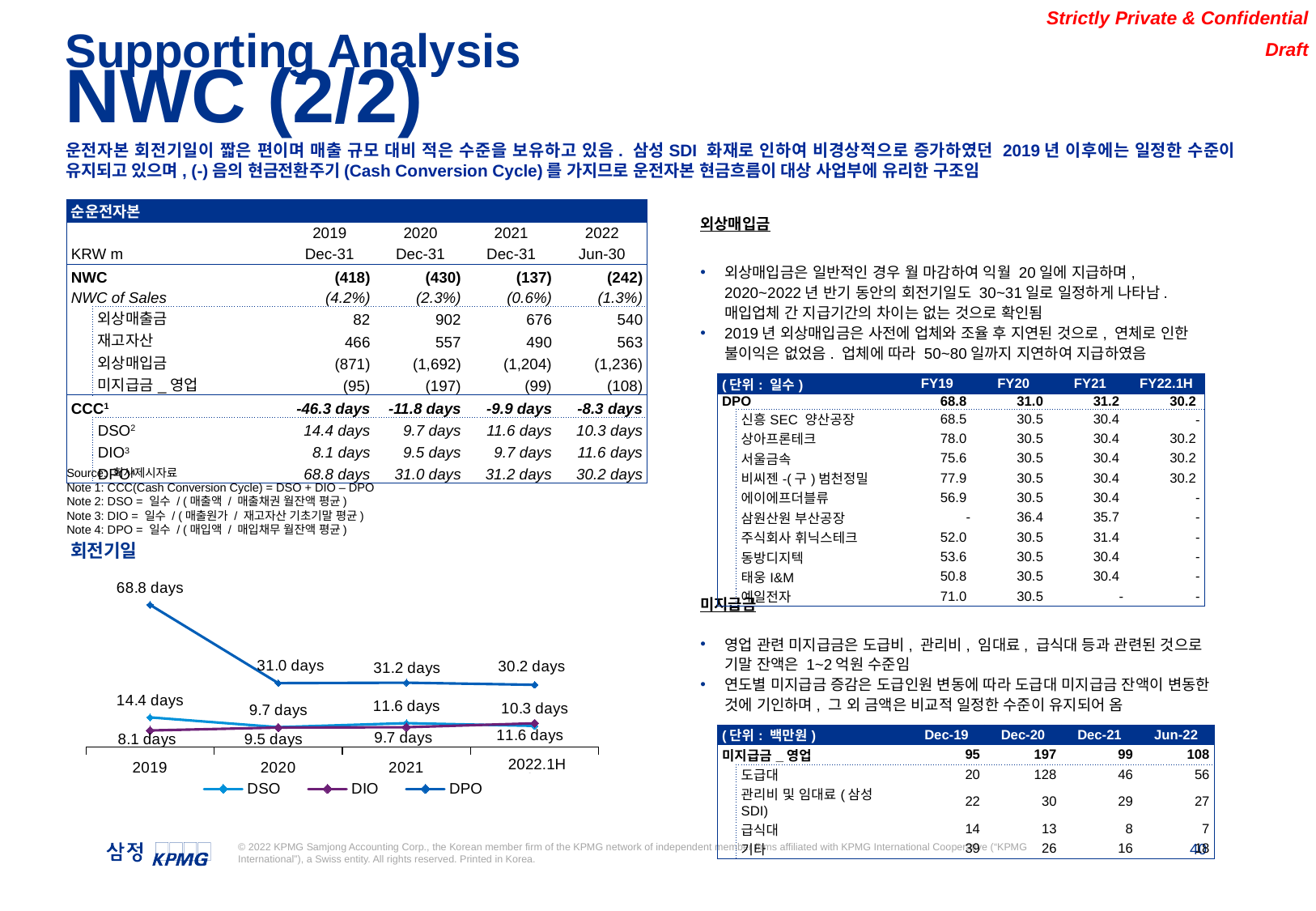

Supporting Analysis
NWC (2/2)
운전자본 회전기일이 짧은 편이며 매출 규모 대비 적은 수준을 보유하고 있음. 삼성SDI 화재로 인하여 비경상적으로 증가하였던 2019년 이후에는 일정한 수준이 유지되고 있으며, (-)음의 현금전환주기(Cash Conversion Cycle)를 가지므로 운전자본 현금흐름이 대상 사업부에 유리한 구조임

| 순운전자본 |  |  |  |  |  |  |
| --- | --- | --- | --- | --- | --- | --- |
|  |  |  | 2019 | 2020 | 2021 | 2022 |
| KRW m |  |  | Dec-31 | Dec-31 | Dec-31 | Jun-30 |
| NWC |  |  | (418) | (430) | (137) | (242) |
| NWC of Sales |  |  | (4.2%) | (2.3%) | (0.6%) | (1.3%) |
|  | 외상매출금 |  | 82 | 902 | 676 | 540 |
|  | 재고자산 |  | 466 | 557 | 490 | 563 |
|  | 외상매입금 |  | (871) | (1,692) | (1,204) | (1,236) |
|  | 미지급금\_영업 |  | (95) | (197) | (99) | (108) |
| CCC1 |  |  | -46.3 days | -11.8 days | -9.9 days | -8.3 days |
|  | DSO2 |  | 14.4 days | 9.7 days | 11.6 days | 10.3 days |
|  | DIO3 |  | 8.1 days | 9.5 days | 9.7 days | 11.6 days |
|  | DPO4 |  | 68.8 days | 31.0 days | 31.2 days | 30.2 days |
외상매입금

외상매입금은 일반적인 경우 월 마감하여 익월 20일에 지급하며, 2020~2022년 반기 동안의 회전기일도 30~31일로 일정하게 나타남. 매입업체 간 지급기간의 차이는 없는 것으로 확인됨
2019년 외상매입금은 사전에 업체와 조율 후 지연된 것으로, 연체로 인한 불이익은 없었음. 업체에 따라 50~80일까지 지연하여 지급하였음

미지급금

영업 관련 미지급금은 도급비, 관리비, 임대료, 급식대 등과 관련된 것으로 기말 잔액은 1~2억원 수준임
연도별 미지급금 증감은 도급인원 변동에 따라 도급대 미지급금 잔액이 변동한 것에 기인하며, 그 외 금액은 비교적 일정한 수준이 유지되어 옴

| (단위: 일수) |  | FY19 | FY20 | FY21 | FY22.1H |
| --- | --- | --- | --- | --- | --- |
| DPO |  | 68.8 | 31.0 | 31.2 | 30.2 |
|  | 신흥SEC 양산공장 | 68.5 | 30.5 | 30.4 | - |
|  | 상아프론테크 | 78.0 | 30.5 | 30.4 | 30.2 |
|  | 서울금속 | 75.6 | 30.5 | 30.4 | 30.2 |
|  | 비씨젠-(구)범천정밀 | 77.9 | 30.5 | 30.4 | 30.2 |
|  | 에이에프더블류 | 56.9 | 30.5 | 30.4 | - |
|  | 삼원산원 부산공장 | - | 36.4 | 35.7 | - |
|  | 주식회사 휘닉스테크 | 52.0 | 30.5 | 31.4 | - |
|  | 동방디지텍 | 53.6 | 30.5 | 30.4 | - |
|  | 태웅I&M | 50.8 | 30.5 | 30.4 | - |
|  | 예일전자 | 71.0 | 30.5 | - | - |
Source: 회사제시자료
Note 1: CCC(Cash Conversion Cycle) = DSO + DIO – DPO
Note 2: DSO = 일수 / (매출액 / 매출채권 월잔액 평균)
Note 3: DIO = 일수 / (매출원가 / 재고자산 기초기말 평균)
Note 4: DPO = 일수 / (매입액 / 매입채무 월잔액 평균)

### Chart: 회전기일

| Category | DSO | DIO | DPO |
|---|---|---|---|
| 2019 | 14.422705783170061 | 8.085528062341233 | 68.79598475810172 |
| 2020 | 9.681742635738383 | 9.513394092549477 | 30.96351706632804 |
| 2021 | 11.625076064725487 | 9.67669811213567 | 31.168926805866853 |
| 2022 | 10.304096669314179 | 11.568793167747337 | 30.16666665807809 |
2022.1H
| (단위: 백만원) |  | Dec-19 | Dec-20 | Dec-21 | Jun-22 |
| --- | --- | --- | --- | --- | --- |
| 미지급금\_영업 |  | 95 | 197 | 99 | 108 |
|  | 도급대 | 20 | 128 | 46 | 56 |
|  | 관리비 및 임대료(삼성SDI) | 22 | 30 | 29 | 27 |
|  | 급식대 | 14 | 13 | 8 | 7 |
|  | 기타 | 39 | 26 | 16 | 18 |